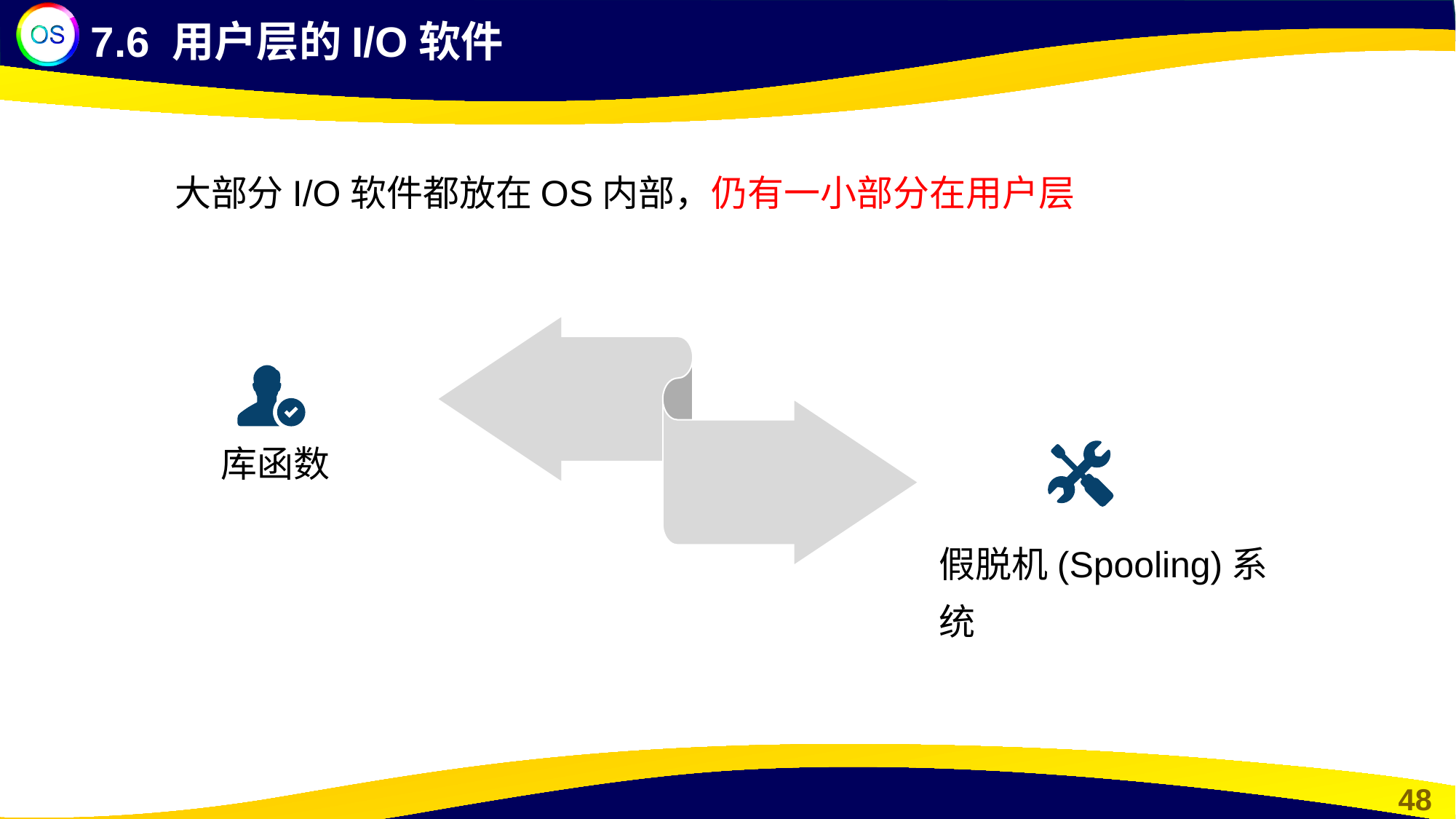

7.6 用户层的I/O软件
大部分I/O软件都放在OS内部，仍有一小部分在用户层

库函数

假脱机(Spooling)系统